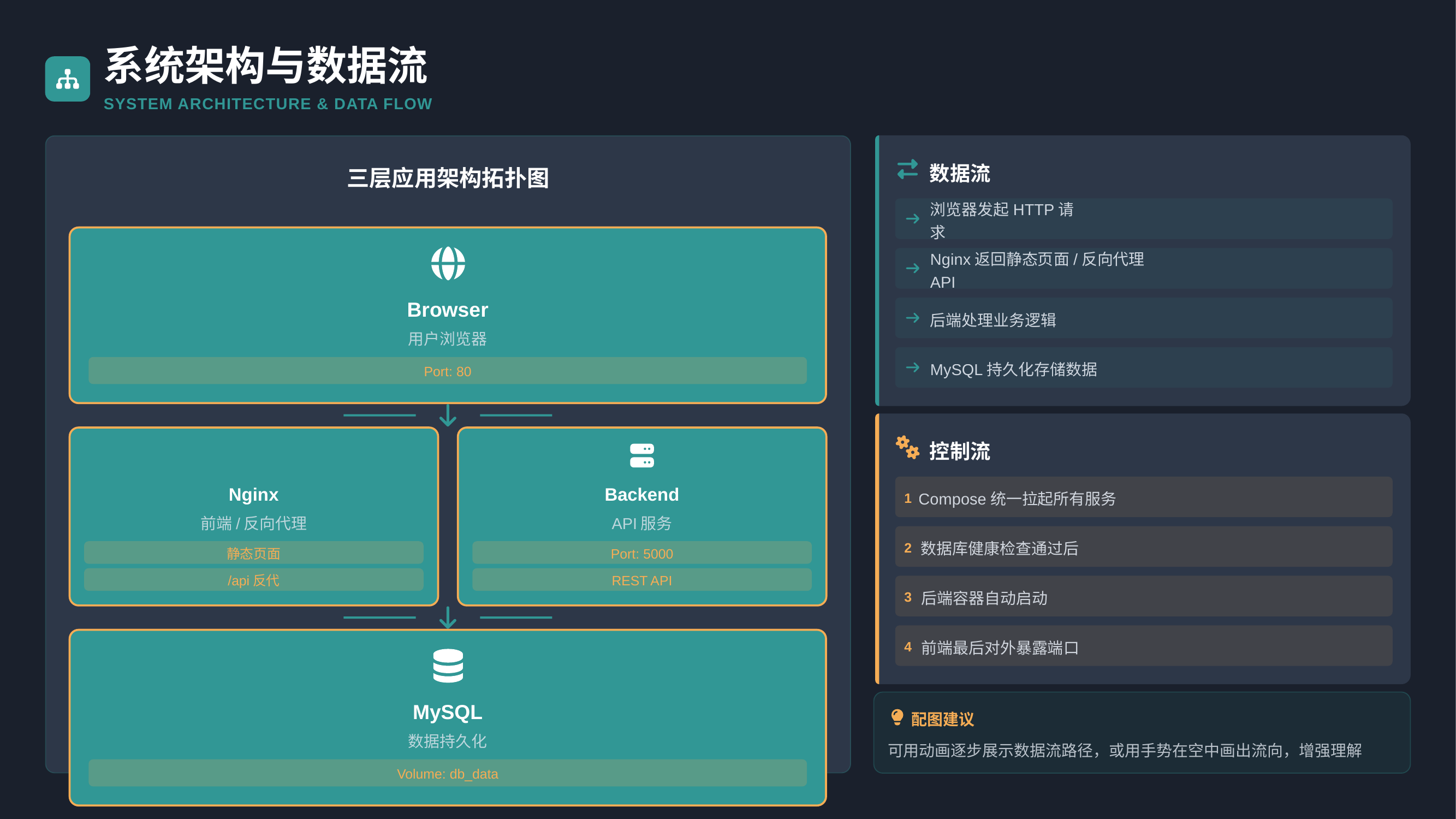

系统架构与数据流

SYSTEM ARCHITECTURE & DATA FLOW

数据流
三层应用架构拓扑图

浏览器发起HTTP请求

Nginx返回静态页面/反向代理API

Browser

后端处理业务逻辑

用户浏览器

MySQL持久化存储数据

Port: 80

控制流

Nginx
Backend
Compose统一拉起所有服务
1
前端/反向代理
API服务

数据库健康检查通过后
2

静态页面
Port: 5000

/api反代
REST API

后端容器自动启动
3

前端最后对外暴露端口
4

MySQL

配图建议

数据持久化
可用动画逐步展示数据流路径，或用手势在空中画出流向，增强理解

Volume: db_data